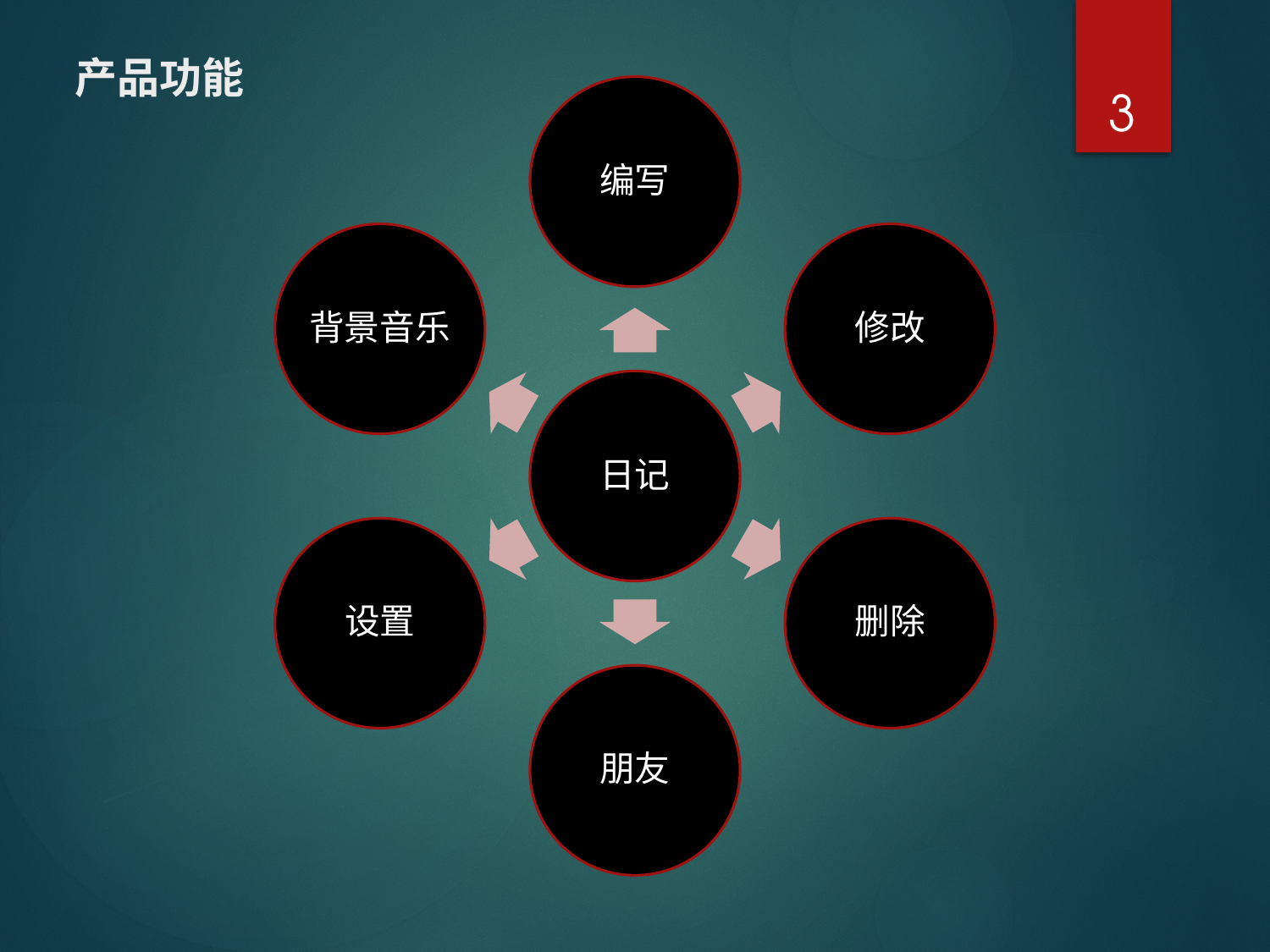

3
# 产品功能
日记

编写

背景音乐

设置

朋友

删除

修改